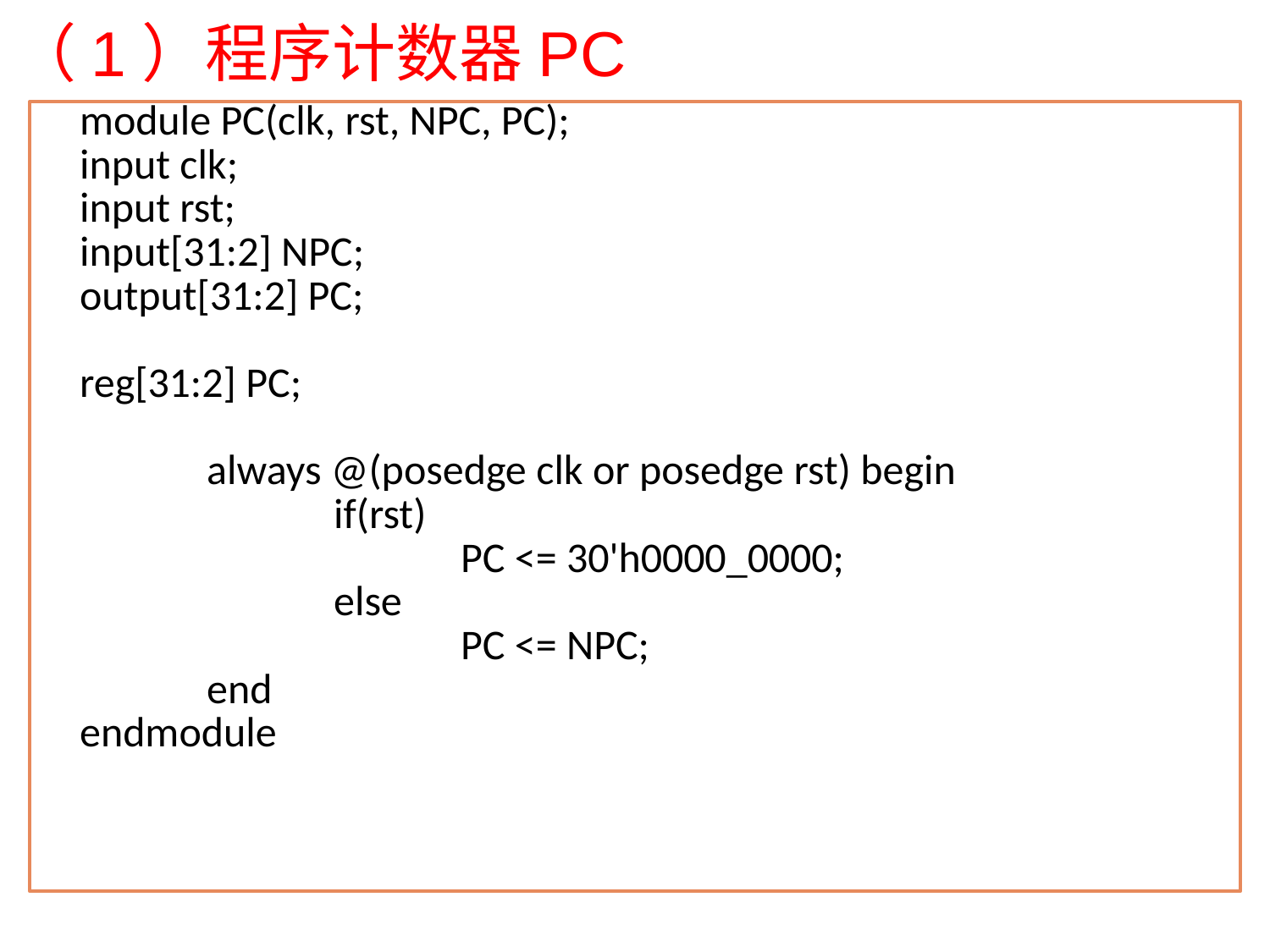

# （1）程序计数器PC
module PC(clk, rst, NPC, PC);
input clk;
input rst;
input[31:2] NPC;
output[31:2] PC;

reg[31:2] PC;

	always @(posedge clk or posedge rst) begin
		if(rst)
			PC <= 30'h0000_0000;
		else
			PC <= NPC;
	end
endmodule